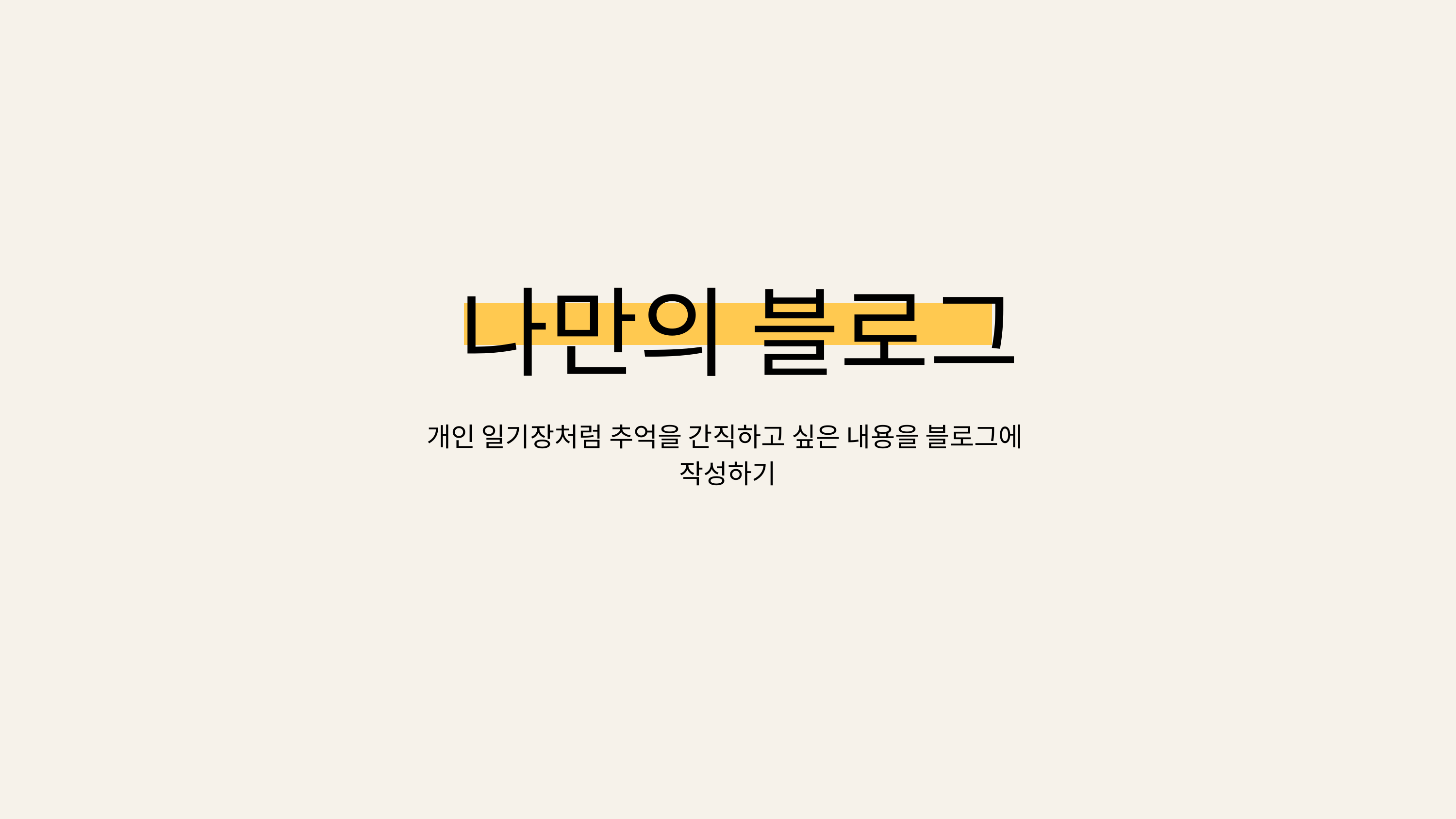

나만의 블로그

개인 일기장처럼 추억을 간직하고 싶은 내용을 블로그에
작성하기